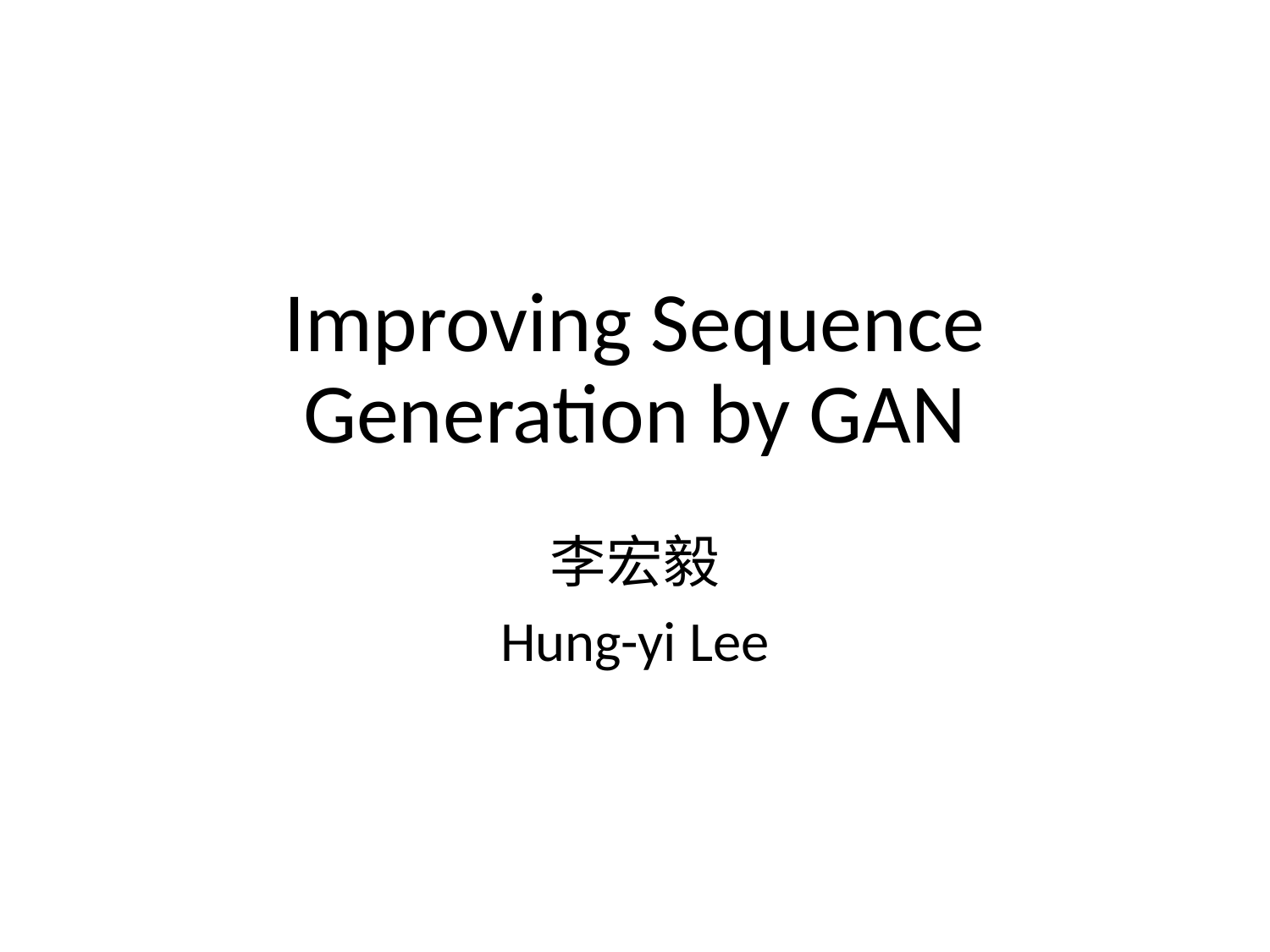

# Improving Sequence Generation by GAN
李宏毅
Hung-yi Lee